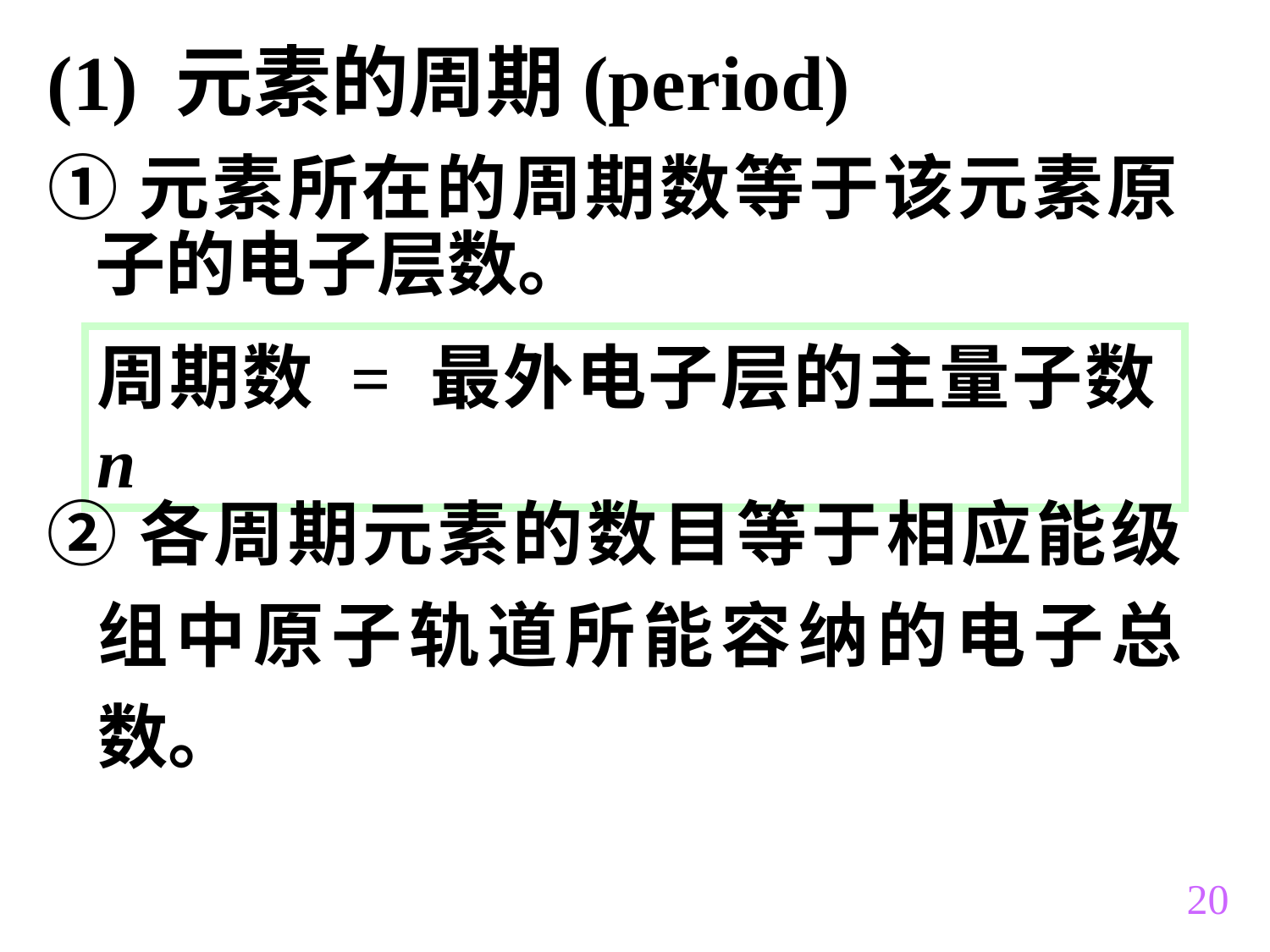

(1) 元素的周期(period)
①元素所在的周期数等于该元素原子的电子层数。
周期数 = 最外电子层的主量子数n
②各周期元素的数目等于相应能级组中原子轨道所能容纳的电子总数。